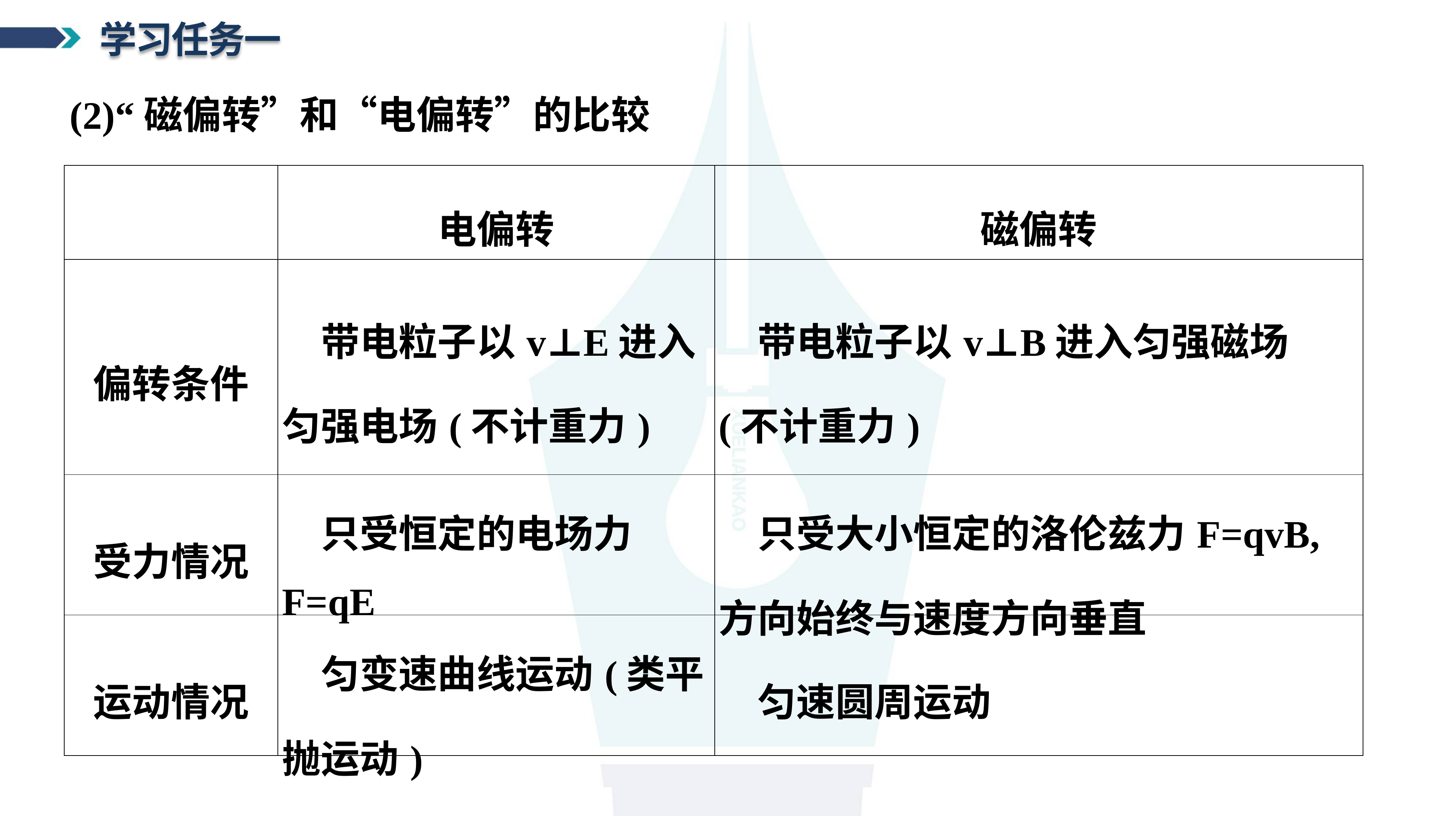

学习任务一
(2)“磁偏转”和“电偏转”的比较
|  | 电偏转 | 磁偏转 |
| --- | --- | --- |
| 偏转条件 | 带电粒子以v⊥E进入匀强电场(不计重力) | 带电粒子以v⊥B进入匀强磁场(不计重力) |
| 受力情况 | 只受恒定的电场力F=qE | 只受大小恒定的洛伦兹力F=qvB,方向始终与速度方向垂直 |
| 运动情况 | 匀变速曲线运动(类平抛运动) | 匀速圆周运动 |